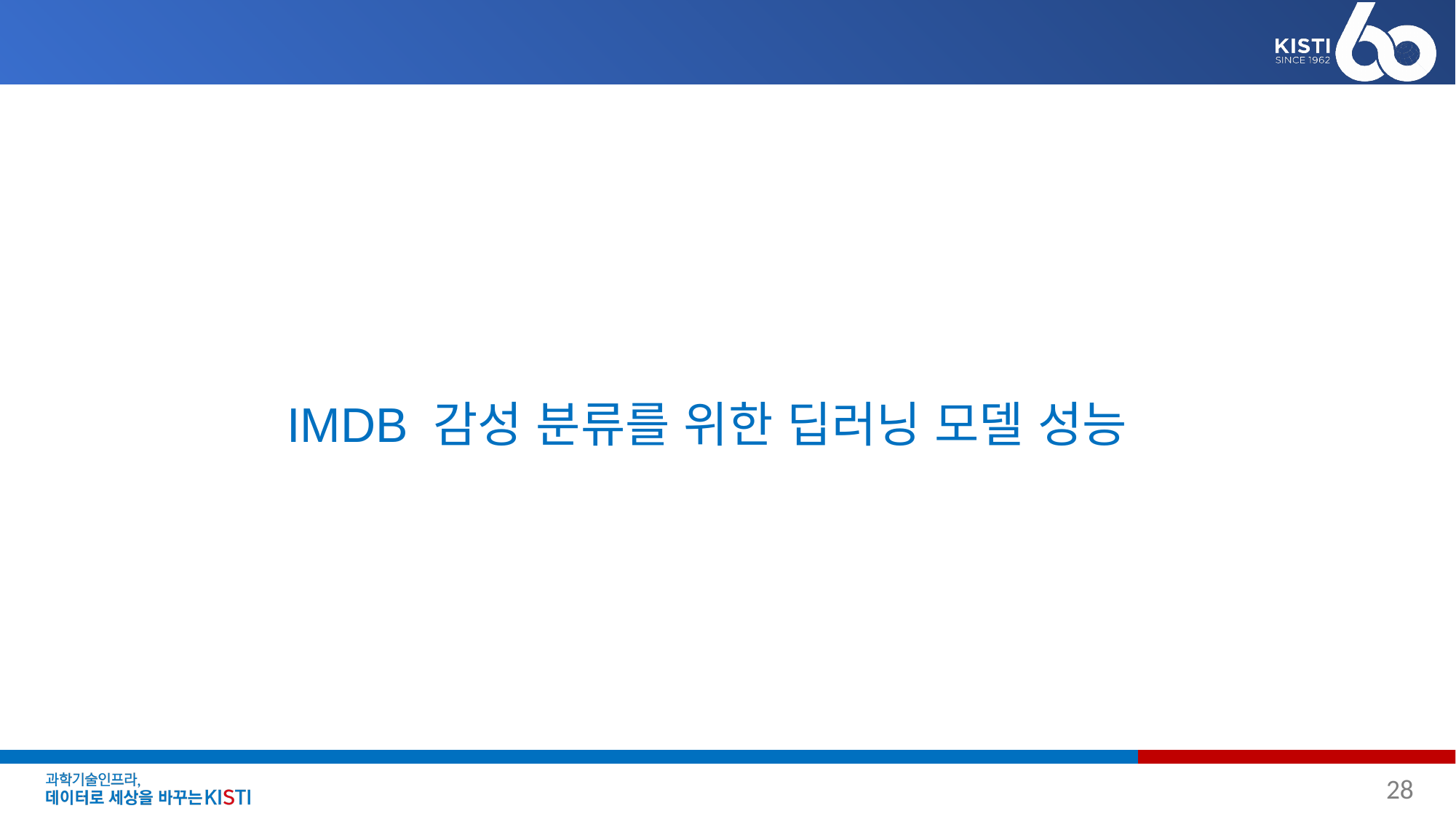

# IMDB 감성 분류를 위한 딥러닝 모델 성능
28